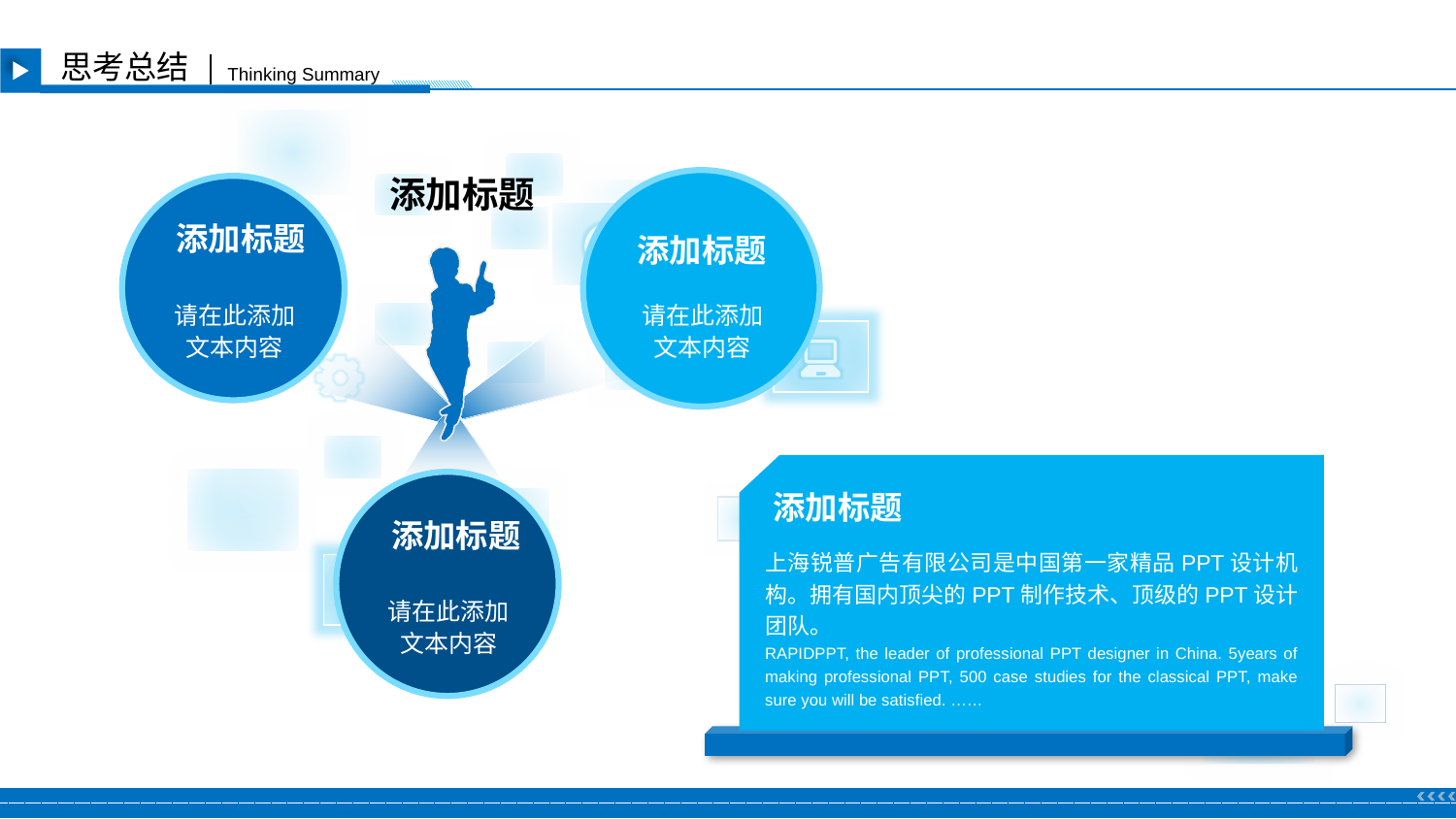

思考总结
Thinking Summary

添加标题

 添加标题
请在此添加
文本内容

 添加标题
请在此添加
文本内容

添加标题
上海锐普广告有限公司是中国第一家精品PPT设计机构。拥有国内顶尖的PPT制作技术、顶级的PPT设计团队。
RAPIDPPT, the leader of professional PPT designer in China. 5years of making professional PPT, 500 case studies for the classical PPT, make sure you will be satisfied. ……

 添加标题
请在此添加
文本内容